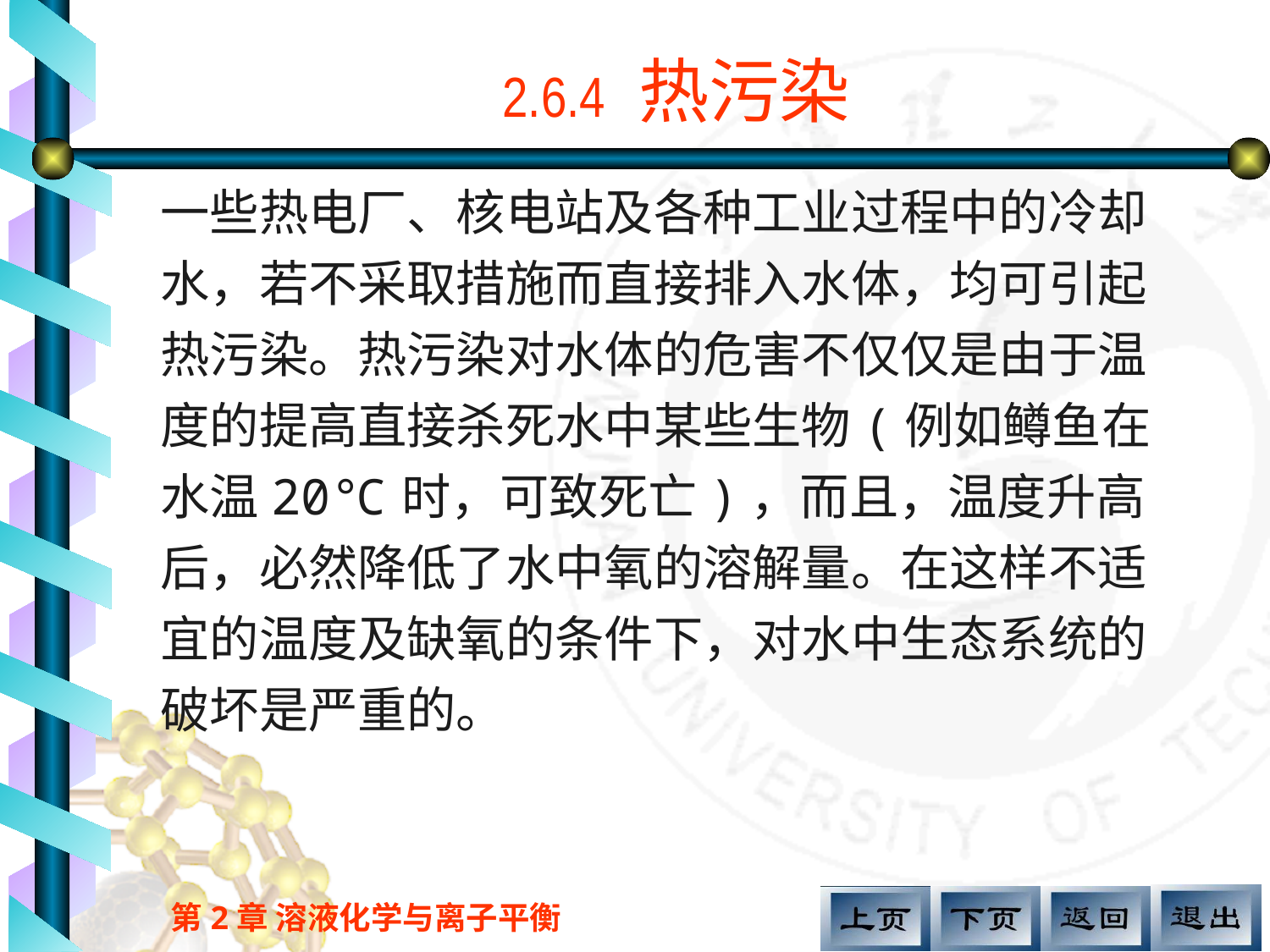

# 2.6.4 热污染
一些热电厂、核电站及各种工业过程中的冷却水，若不采取措施而直接排入水体，均可引起热污染。热污染对水体的危害不仅仅是由于温度的提高直接杀死水中某些生物(例如鳟鱼在水温20℃时，可致死亡)，而且，温度升高后，必然降低了水中氧的溶解量。在这样不适宜的温度及缺氧的条件下，对水中生态系统的破坏是严重的。